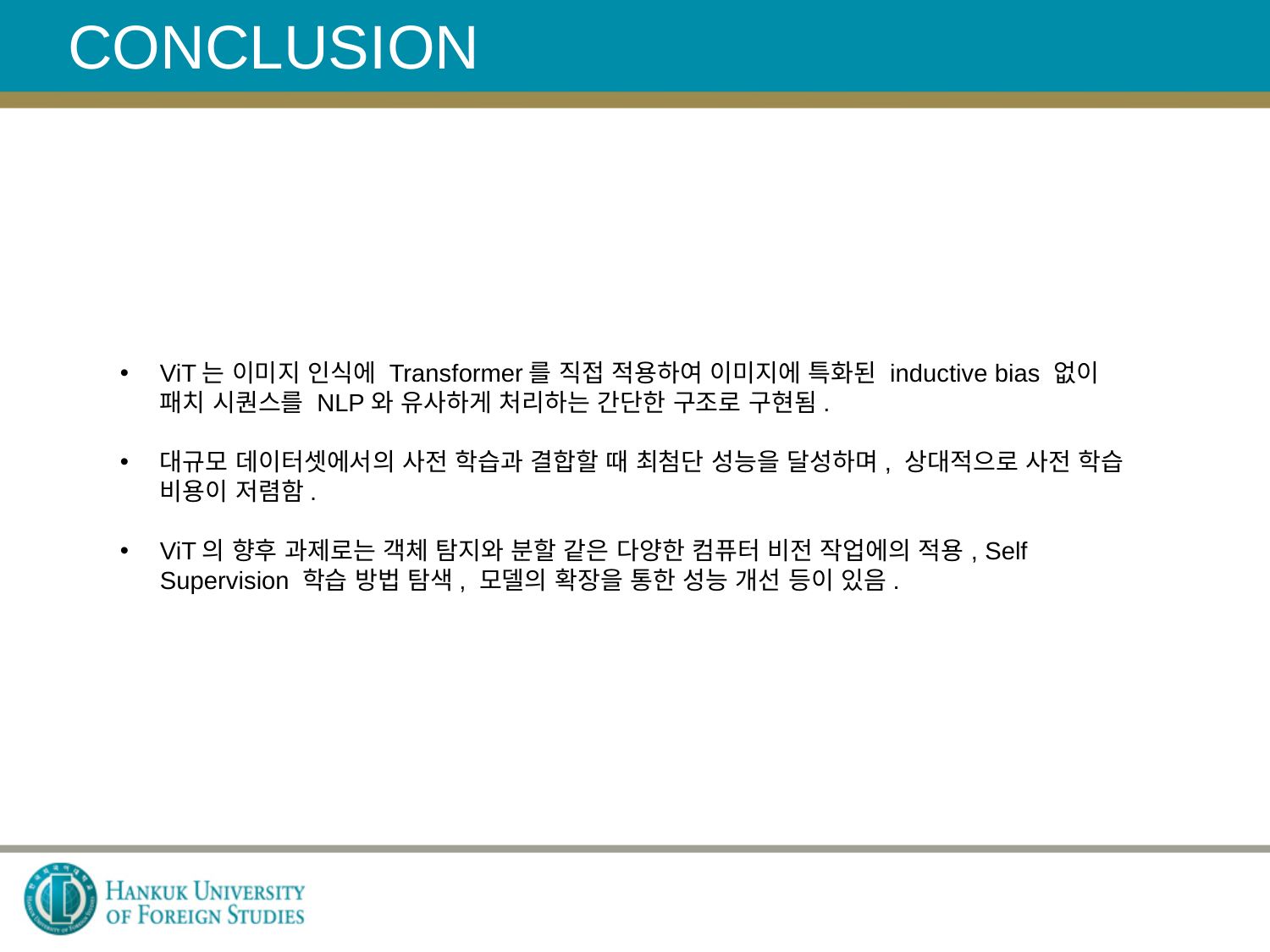

# CONCLUSION
ViT는 이미지 인식에 Transformer를 직접 적용하여 이미지에 특화된 inductive bias 없이 패치 시퀀스를 NLP와 유사하게 처리하는 간단한 구조로 구현됨.

대규모 데이터셋에서의 사전 학습과 결합할 때 최첨단 성능을 달성하며, 상대적으로 사전 학습 비용이 저렴함.

ViT의 향후 과제로는 객체 탐지와 분할 같은 다양한 컴퓨터 비전 작업에의 적용, Self Supervision 학습 방법 탐색, 모델의 확장을 통한 성능 개선 등이 있음.